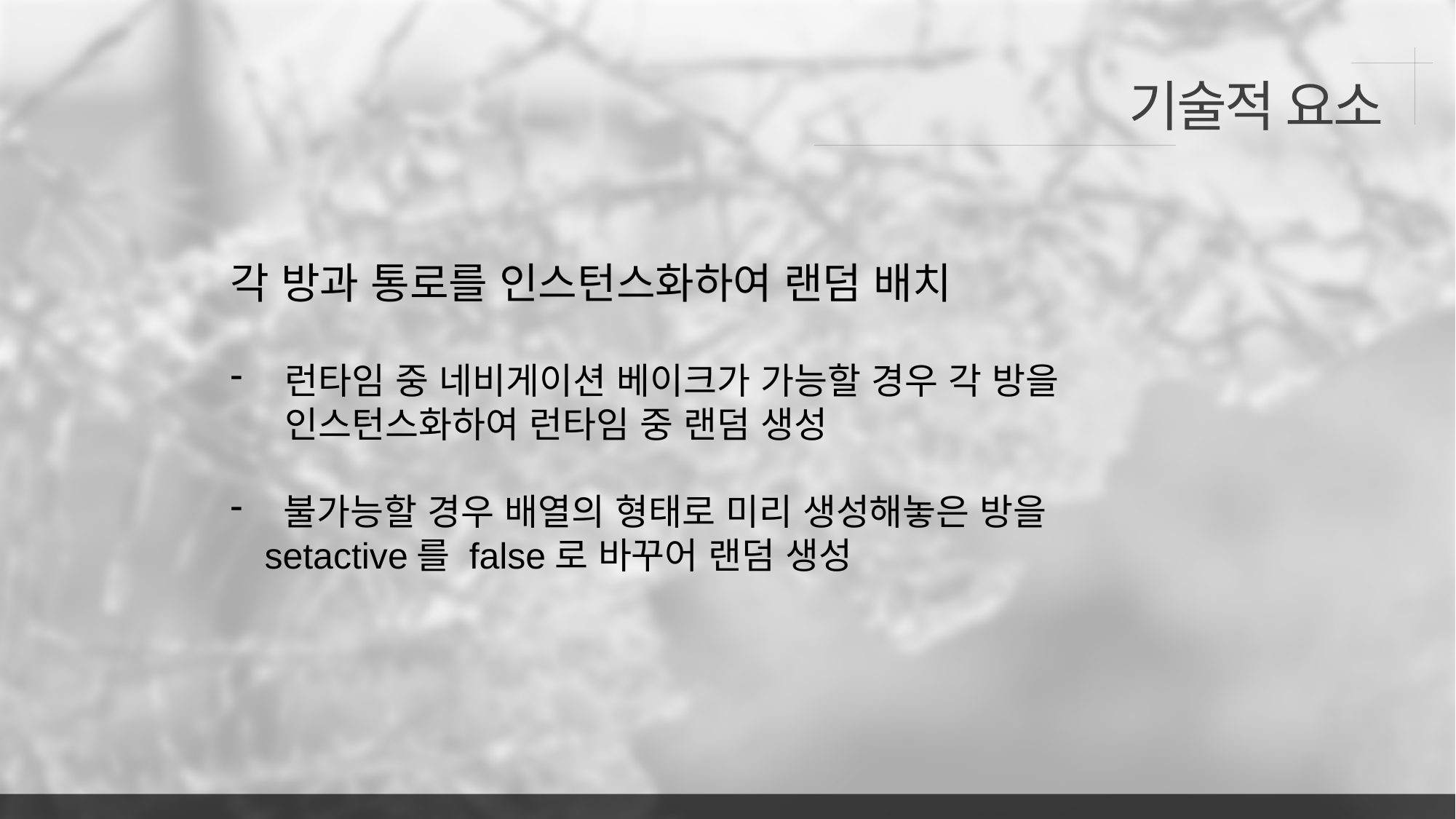

기술적 요소
각 방과 통로를 인스턴스화하여 랜덤 배치

런타임 중 네비게이션 베이크가 가능할 경우 각 방을 인스턴스화하여 런타임 중 랜덤 생성

 불가능할 경우 배열의 형태로 미리 생성해놓은 방을 setactive를 false로 바꾸어 랜덤 생성